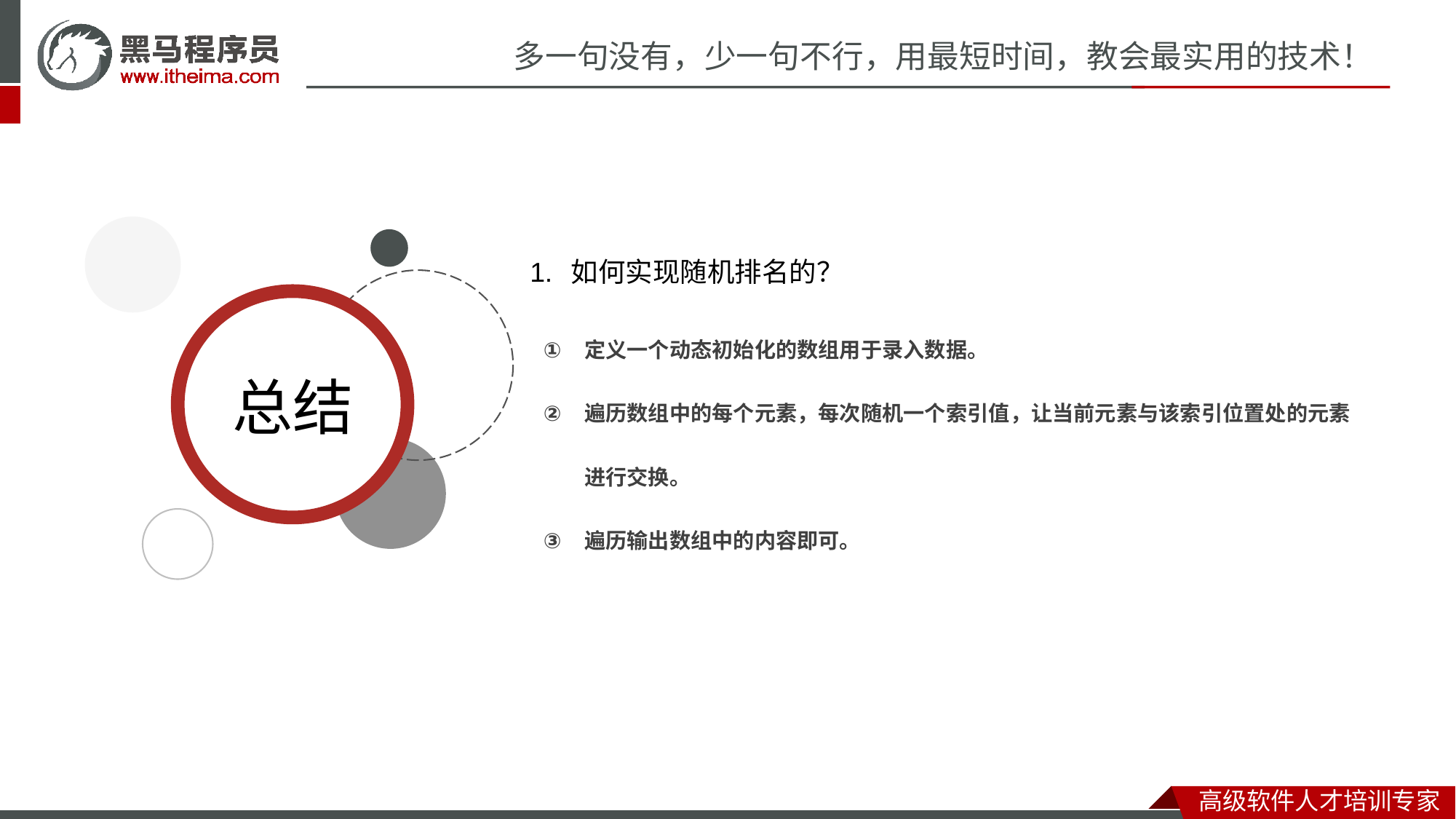

如何实现随机排名的？
定义一个动态初始化的数组用于录入数据。
遍历数组中的每个元素，每次随机一个索引值，让当前元素与该索引位置处的元素进行交换。
遍历输出数组中的内容即可。